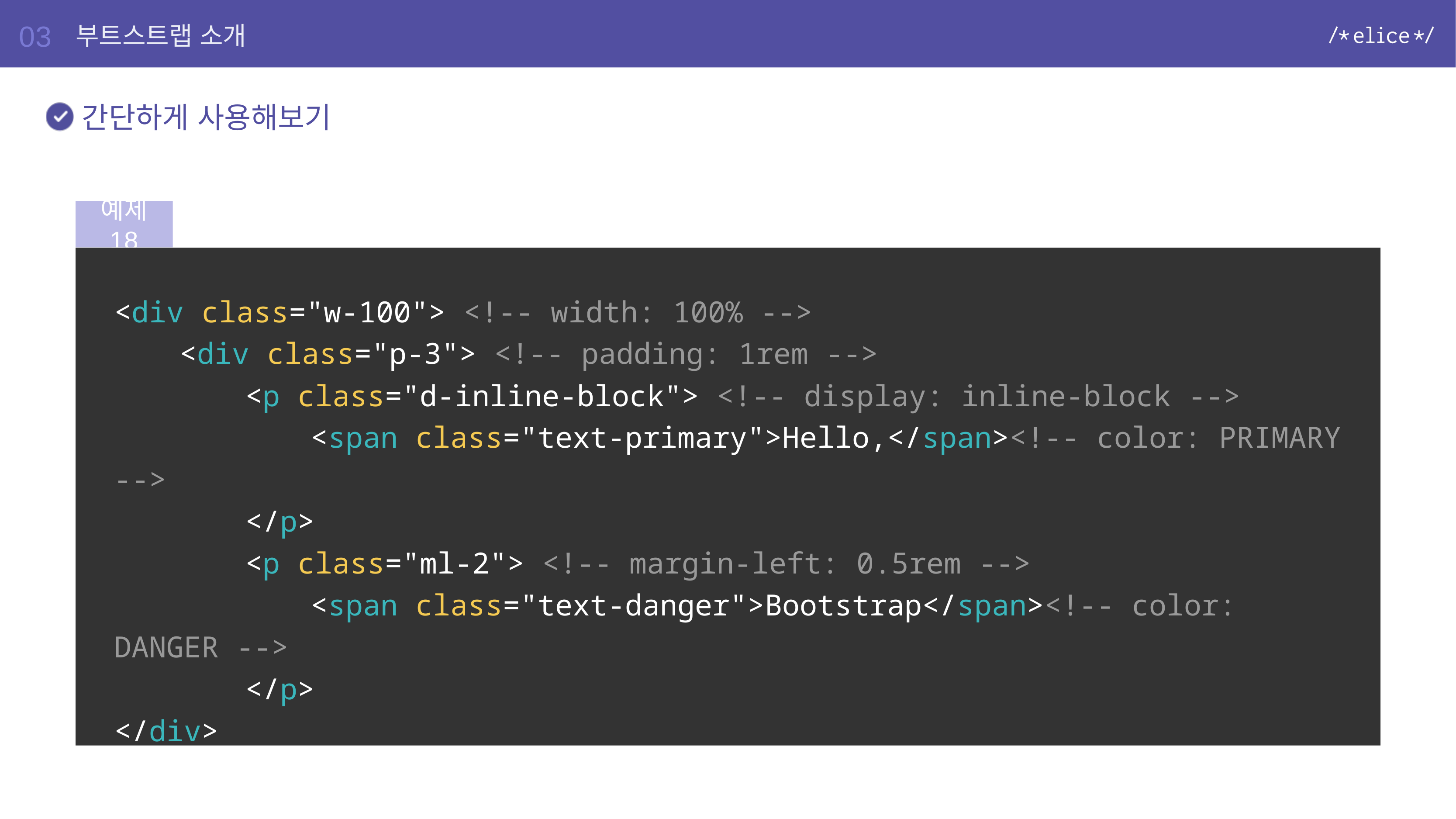

03
부트스트랩 소개
간단하게 사용해보기
예제 18
<div class="w-100"> <!-- width: 100% -->
	<div class="p-3"> <!-- padding: 1rem -->
		<p class="d-inline-block"> <!-- display: inline-block -->
			<span class="text-primary">Hello,</span><!-- color: PRIMARY -->
		</p>
		<p class="ml-2"> <!-- margin-left: 0.5rem -->
			<span class="text-danger">Bootstrap</span><!-- color: DANGER -->
		</p>
</div>